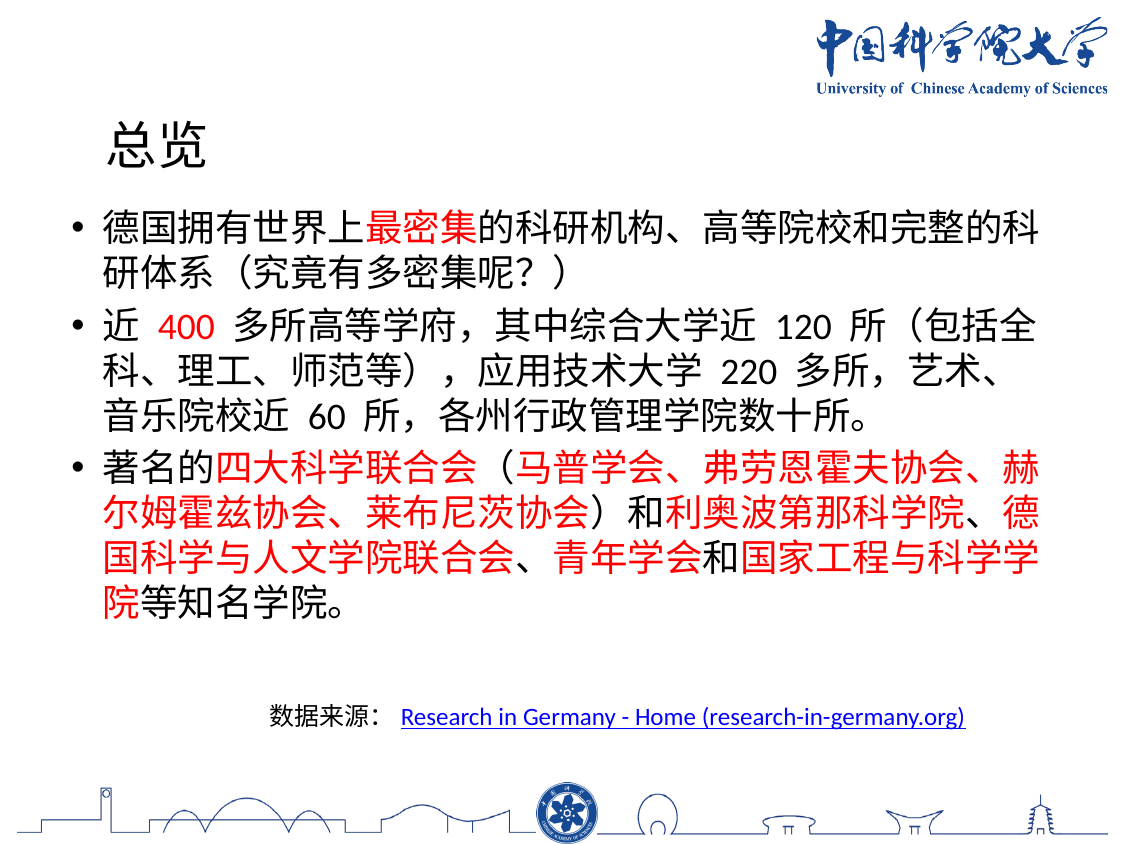

# 总览
德国拥有世界上最密集的科研机构、高等院校和完整的科研体系（究竟有多密集呢？）
近 400 多所高等学府，其中综合大学近 120 所（包括全科、理工、师范等），应用技术大学 220 多所，艺术、音乐院校近 60 所，各州行政管理学院数十所。
著名的四大科学联合会（马普学会、弗劳恩霍夫协会、赫尔姆霍兹协会、莱布尼茨协会）和利奥波第那科学院、德国科学与人文学院联合会、青年学会和国家工程与科学学院等知名学院。
数据来源：Research in Germany - Home (research-in-germany.org)